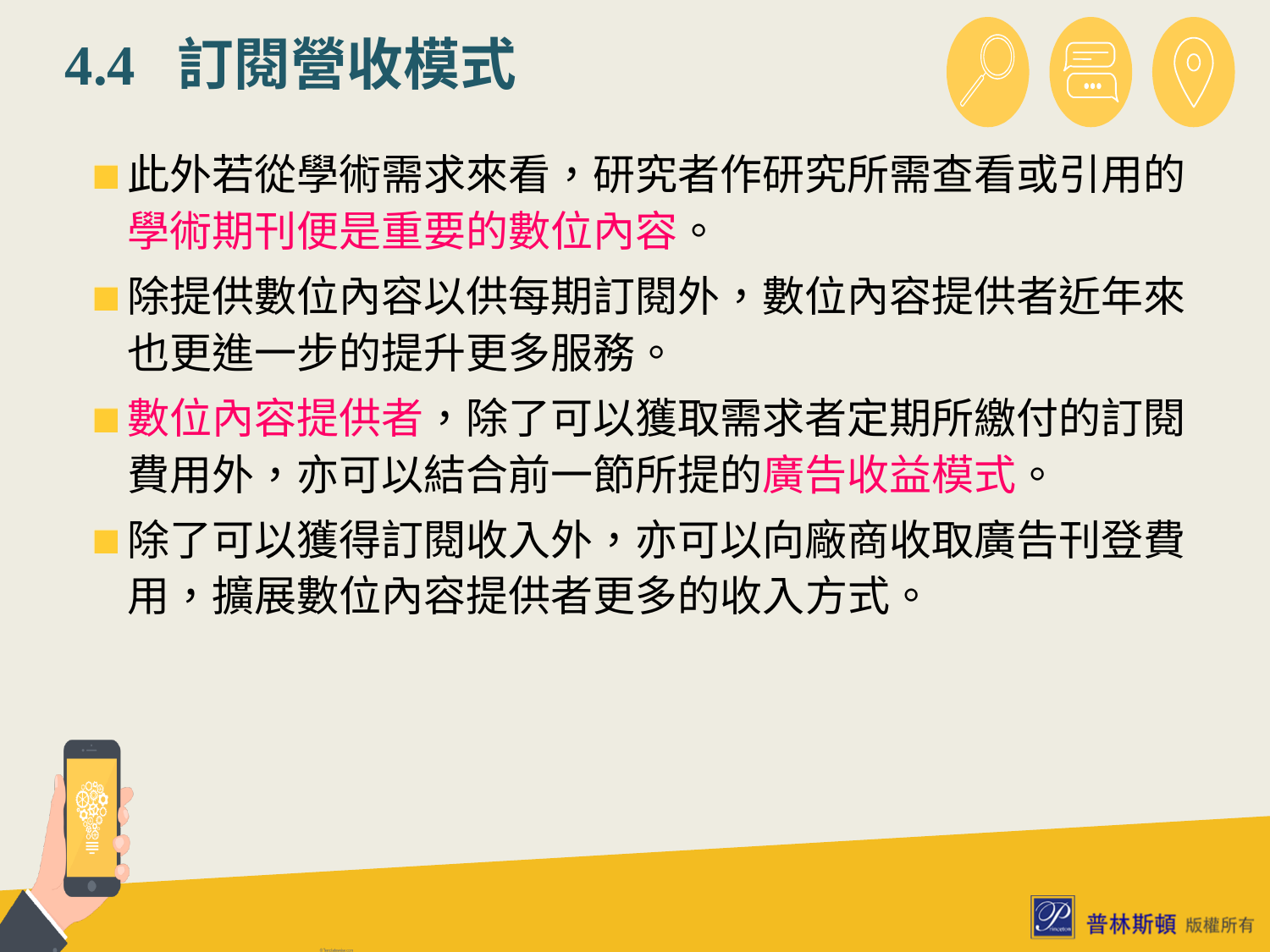

# 4.4  訂閱營收模式
此外若從學術需求來看，研究者作研究所需查看或引用的學術期刊便是重要的數位內容。
除提供數位內容以供每期訂閱外，數位內容提供者近年來也更進一步的提升更多服務。
數位內容提供者，除了可以獲取需求者定期所繳付的訂閱費用外，亦可以結合前一節所提的廣告收益模式。
除了可以獲得訂閱收入外，亦可以向廠商收取廣告刊登費用，擴展數位內容提供者更多的收入方式。